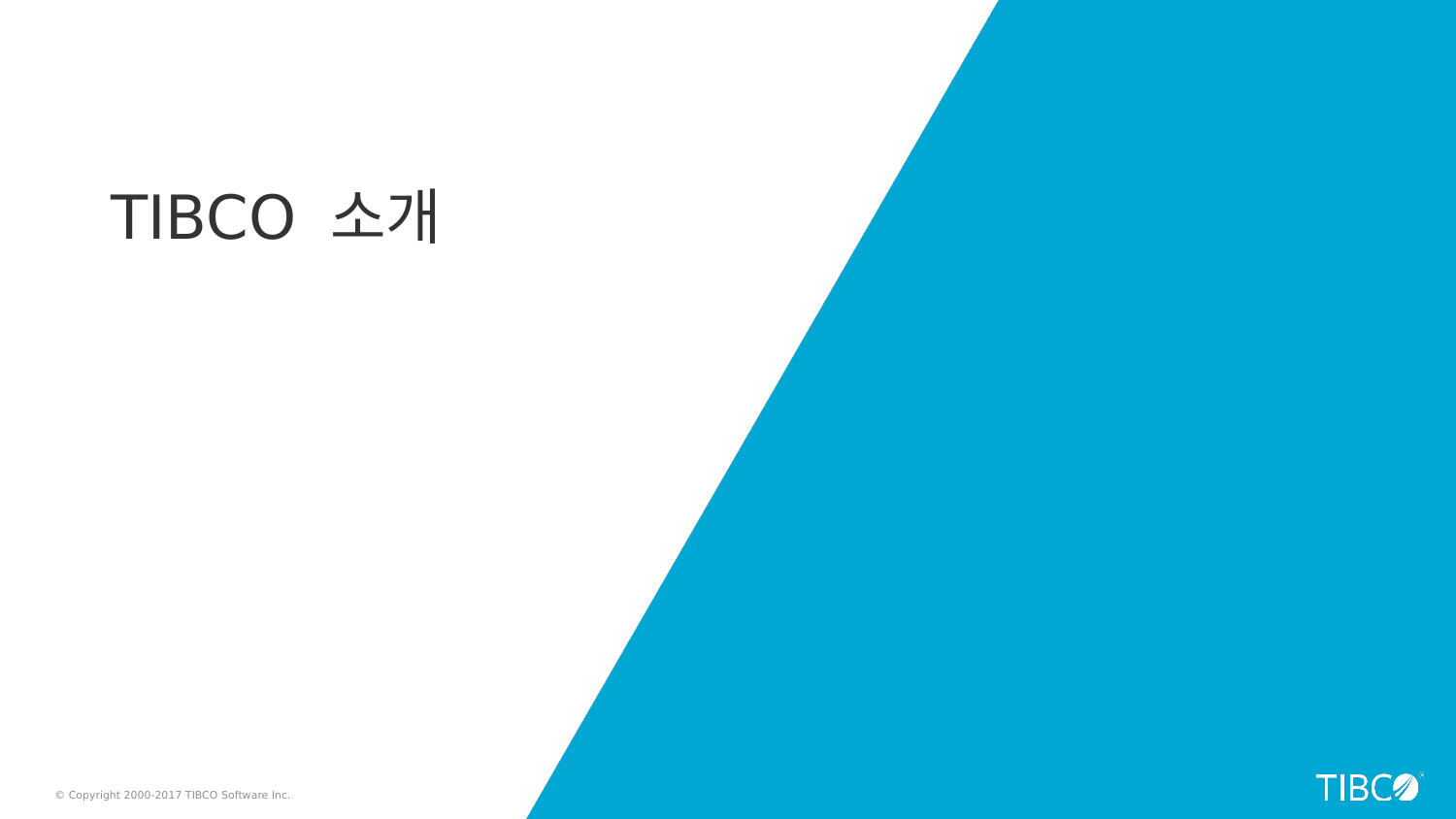

# TIBCO 소개
© Copyright 2000-2017 TIBCO Software Inc.